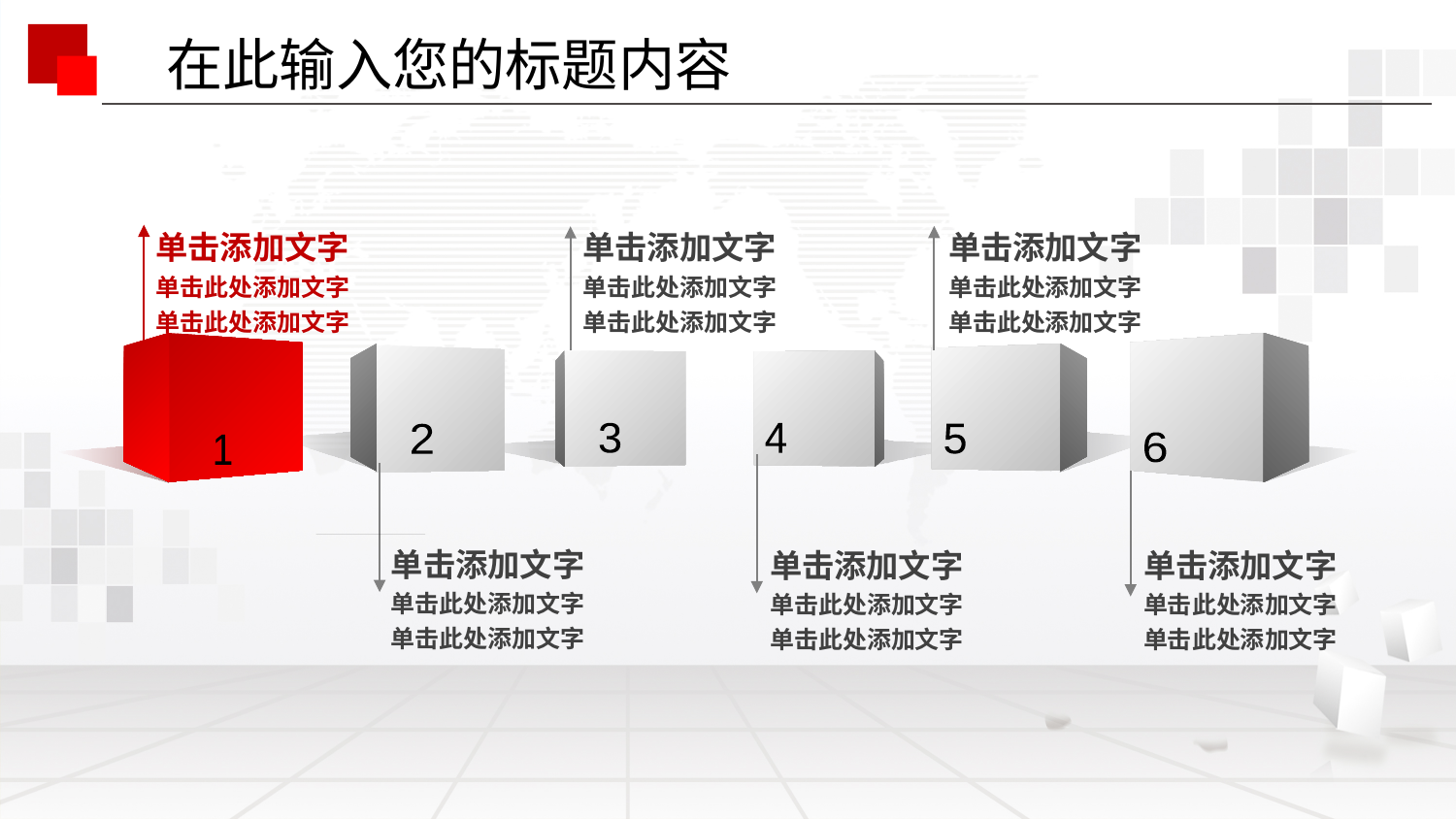

在此输入您的标题内容
单击添加文字
单击此处添加文字
单击此处添加文字
单击添加文字
单击此处添加文字
单击此处添加文字
单击添加文字
单击此处添加文字
单击此处添加文字

3
4
2
5
6
1

单击添加文字
单击此处添加文字
单击此处添加文字
单击添加文字
单击此处添加文字
单击此处添加文字
单击添加文字
单击此处添加文字
单击此处添加文字